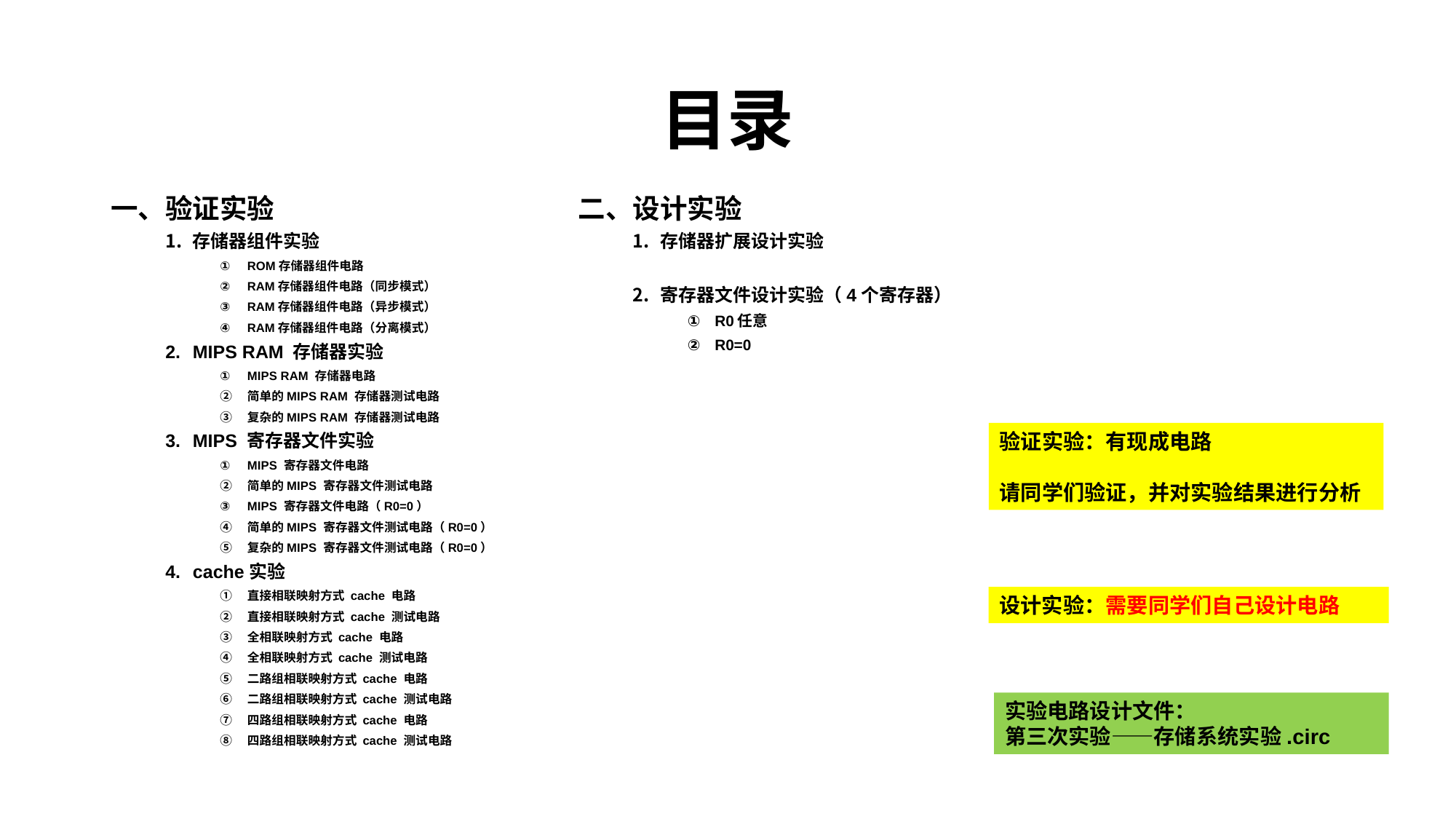

# 目录
二、设计实验
存储器扩展设计实验

寄存器文件设计实验（4个寄存器）
R0任意
R0=0

一、验证实验
存储器组件实验
ROM存储器组件电路
RAM存储器组件电路（同步模式）
RAM存储器组件电路（异步模式）
RAM存储器组件电路（分离模式）
MIPS RAM 存储器实验
MIPS RAM 存储器电路
简单的MIPS RAM 存储器测试电路
复杂的MIPS RAM 存储器测试电路
MIPS 寄存器文件实验
MIPS 寄存器文件电路
简单的MIPS 寄存器文件测试电路
MIPS 寄存器文件电路（R0=0）
简单的MIPS 寄存器文件测试电路（R0=0）
复杂的MIPS 寄存器文件测试电路（R0=0）
cache实验
直接相联映射方式 cache 电路
直接相联映射方式 cache 测试电路
全相联映射方式 cache 电路
全相联映射方式 cache 测试电路
二路组相联映射方式 cache 电路
二路组相联映射方式 cache 测试电路
四路组相联映射方式 cache 电路
四路组相联映射方式 cache 测试电路
验证实验：有现成电路

请同学们验证，并对实验结果进行分析
设计实验：需要同学们自己设计电路
实验电路设计文件：
第三次实验——存储系统实验.circ